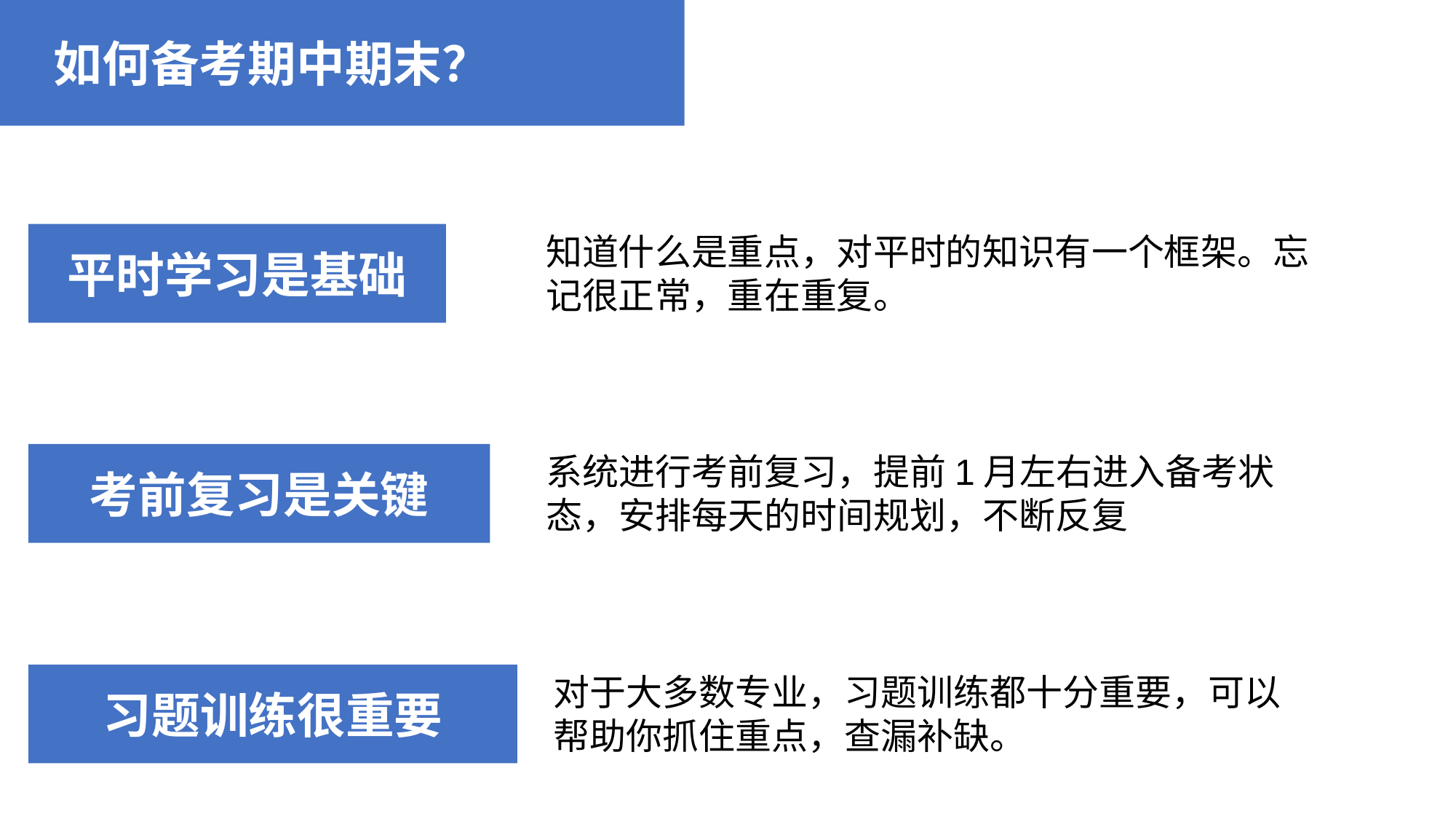

如何备考期中期末？
知道什么是重点，对平时的知识有一个框架。忘记很正常，重在重复。
平时学习是基础
系统进行考前复习，提前1月左右进入备考状态，安排每天的时间规划，不断反复
考前复习是关键
对于大多数专业，习题训练都十分重要，可以帮助你抓住重点，查漏补缺。
习题训练很重要